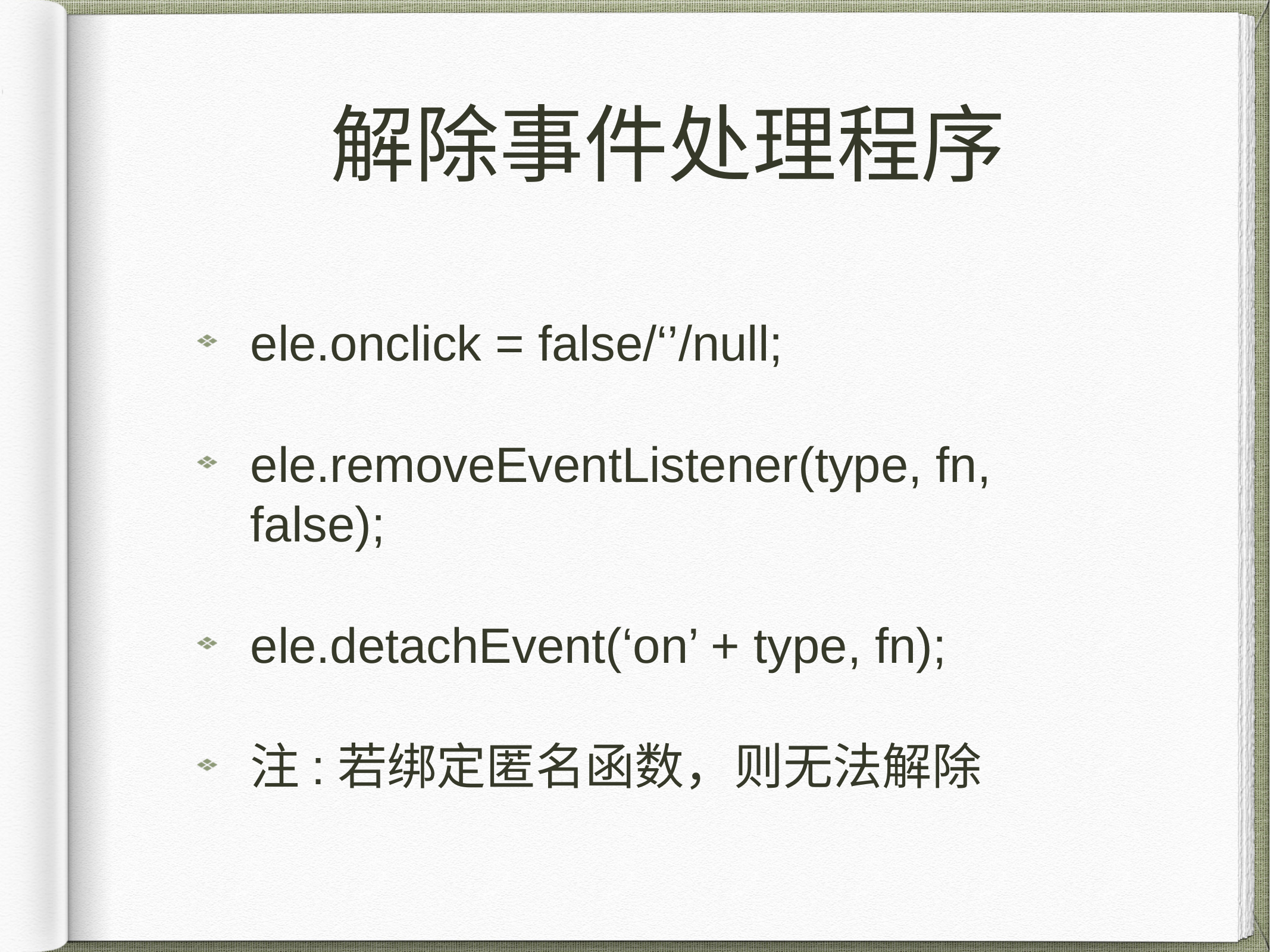

# 解除事件处理程序
ele.onclick = false/‘’/null;
ele.removeEventListener(type, fn, false);
ele.detachEvent(‘on’ + type, fn);
注:若绑定匿名函数，则无法解除